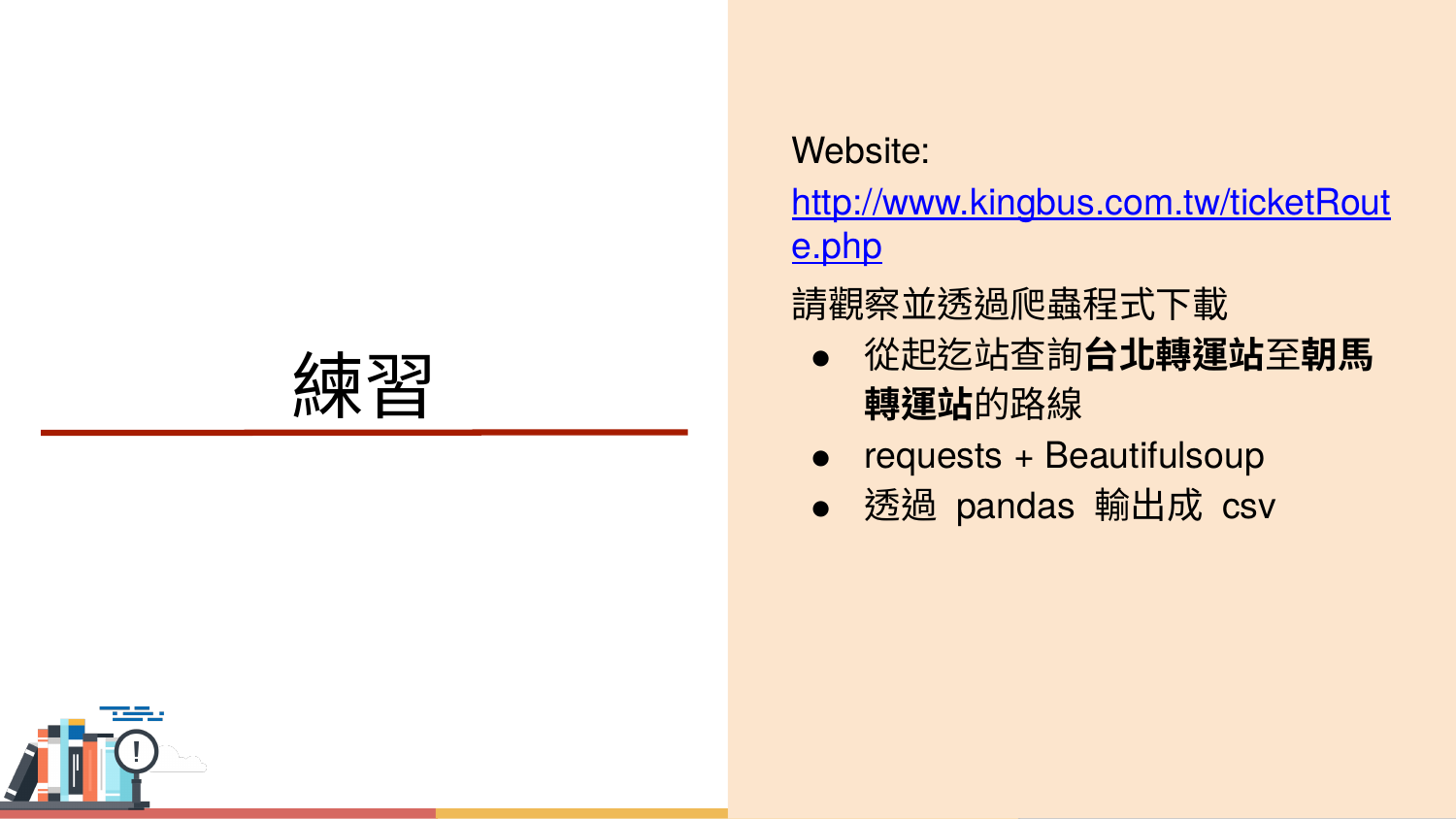

Website:
http://www.kingbus.com.tw/ticketRoute.php
請觀察並透過爬蟲程式下載
從起迄站查詢台北轉運站至朝馬轉運站的路線
requests + Beautifulsoup
透過 pandas 輸出成 csv
# 練習